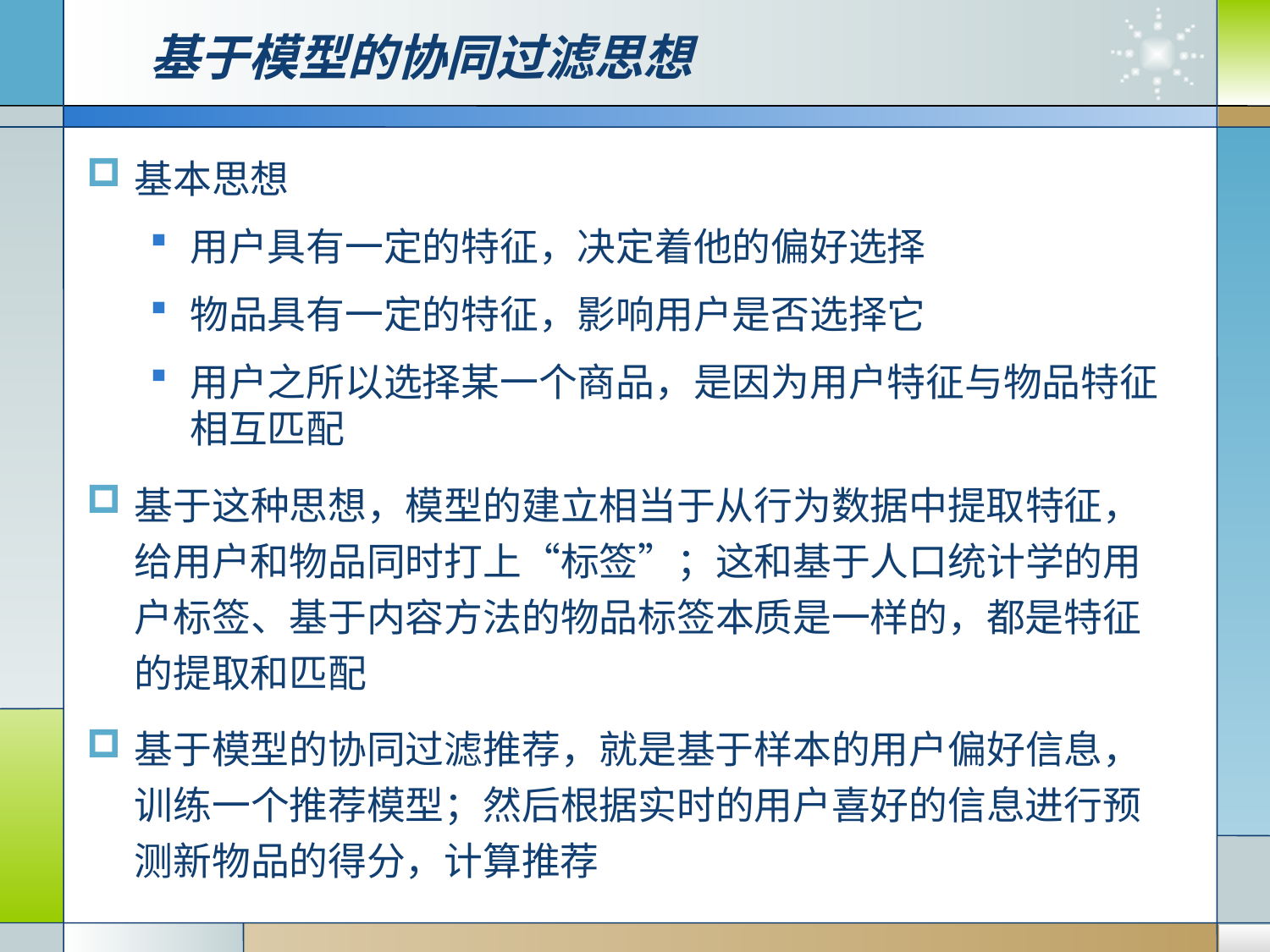

# 基于模型的协同过滤思想
基本思想
用户具有一定的特征，决定着他的偏好选择
物品具有一定的特征，影响用户是否选择它
用户之所以选择某一个商品，是因为用户特征与物品特征相互匹配
基于这种思想，模型的建立相当于从行为数据中提取特征，给用户和物品同时打上“标签”；这和基于人口统计学的用户标签、基于内容方法的物品标签本质是一样的，都是特征的提取和匹配
基于模型的协同过滤推荐，就是基于样本的用户偏好信息，训练一个推荐模型；然后根据实时的用户喜好的信息进行预测新物品的得分，计算推荐